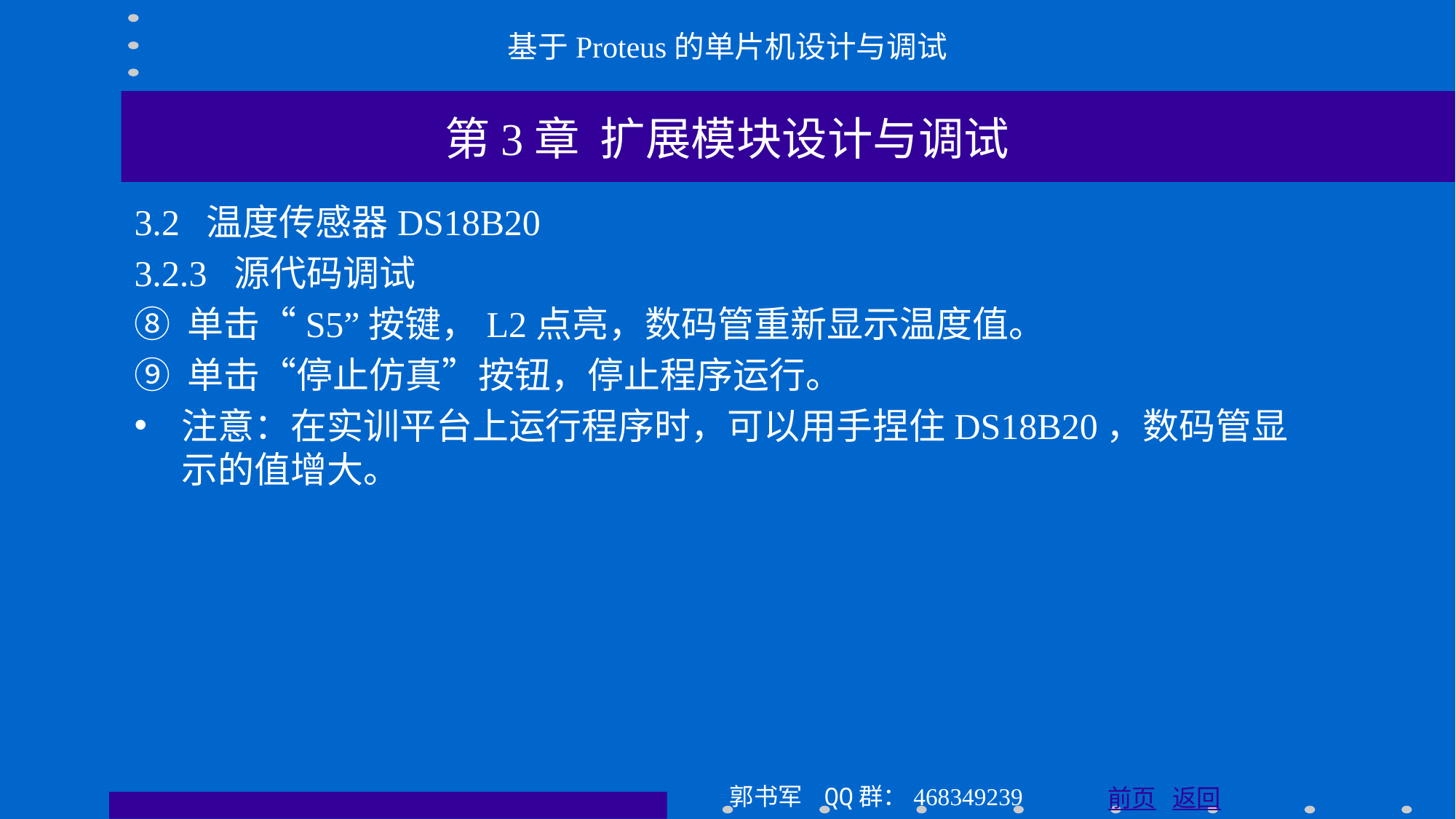

基于Proteus的单片机设计与调试
第3章  扩展模块设计与调试
3.2  温度传感器DS18B20
3.2.3  源代码调试
⑧ 单击“S5”按键，L2点亮，数码管重新显示温度值。
⑨ 单击“停止仿真”按钮，停止程序运行。
注意：在实训平台上运行程序时，可以用手捏住DS18B20，数码管显示的值增大。

郭书军   QQ群：468349239
前页   返回